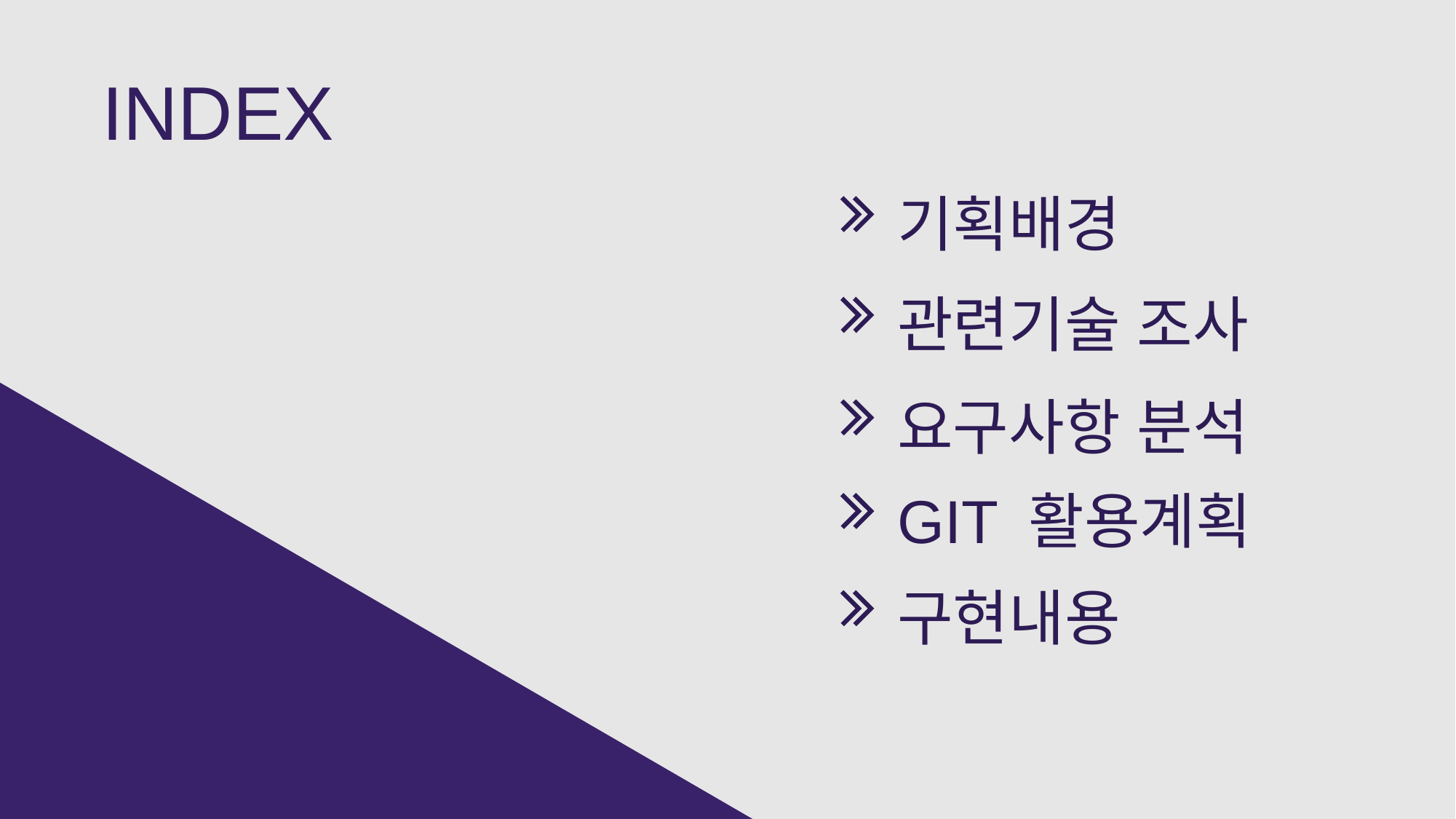

INDEX
기획배경

관련기술 조사

요구사항 분석

GIT 활용계획

구현내용